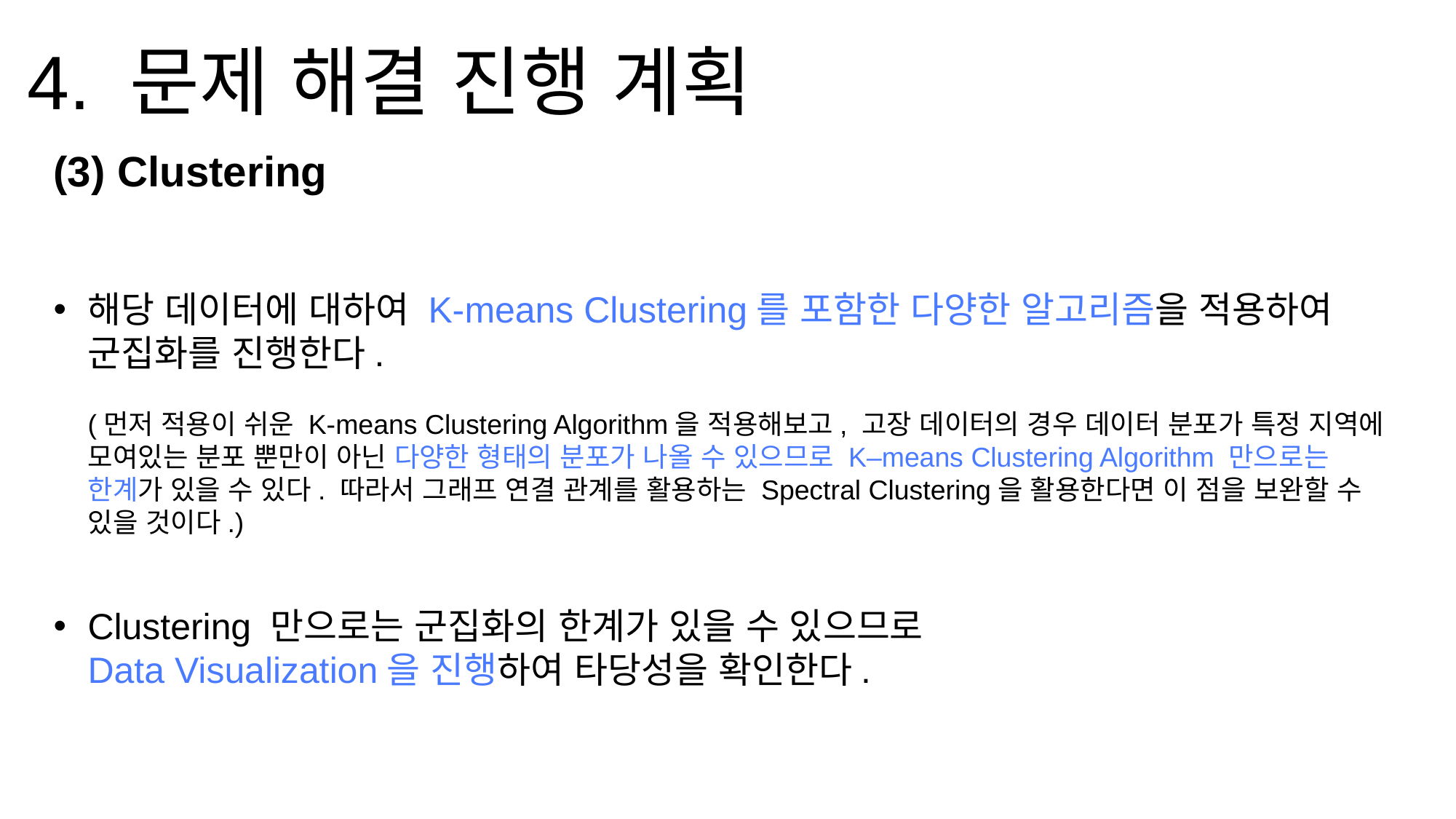

4. 문제 해결 진행 계획
(3) Clustering

해당 데이터에 대하여 K-means Clustering를 포함한 다양한 알고리즘을 적용하여 군집화를 진행한다.
(먼저 적용이 쉬운 K-means Clustering Algorithm을 적용해보고, 고장 데이터의 경우 데이터 분포가 특정 지역에 모여있는 분포 뿐만이 아닌 다양한 형태의 분포가 나올 수 있으므로 K–means Clustering Algorithm 만으로는 한계가 있을 수 있다. 따라서 그래프 연결 관계를 활용하는 Spectral Clustering을 활용한다면 이 점을 보완할 수 있을 것이다.)

Clustering 만으로는 군집화의 한계가 있을 수 있으므로
Data Visualization을 진행하여 타당성을 확인한다.